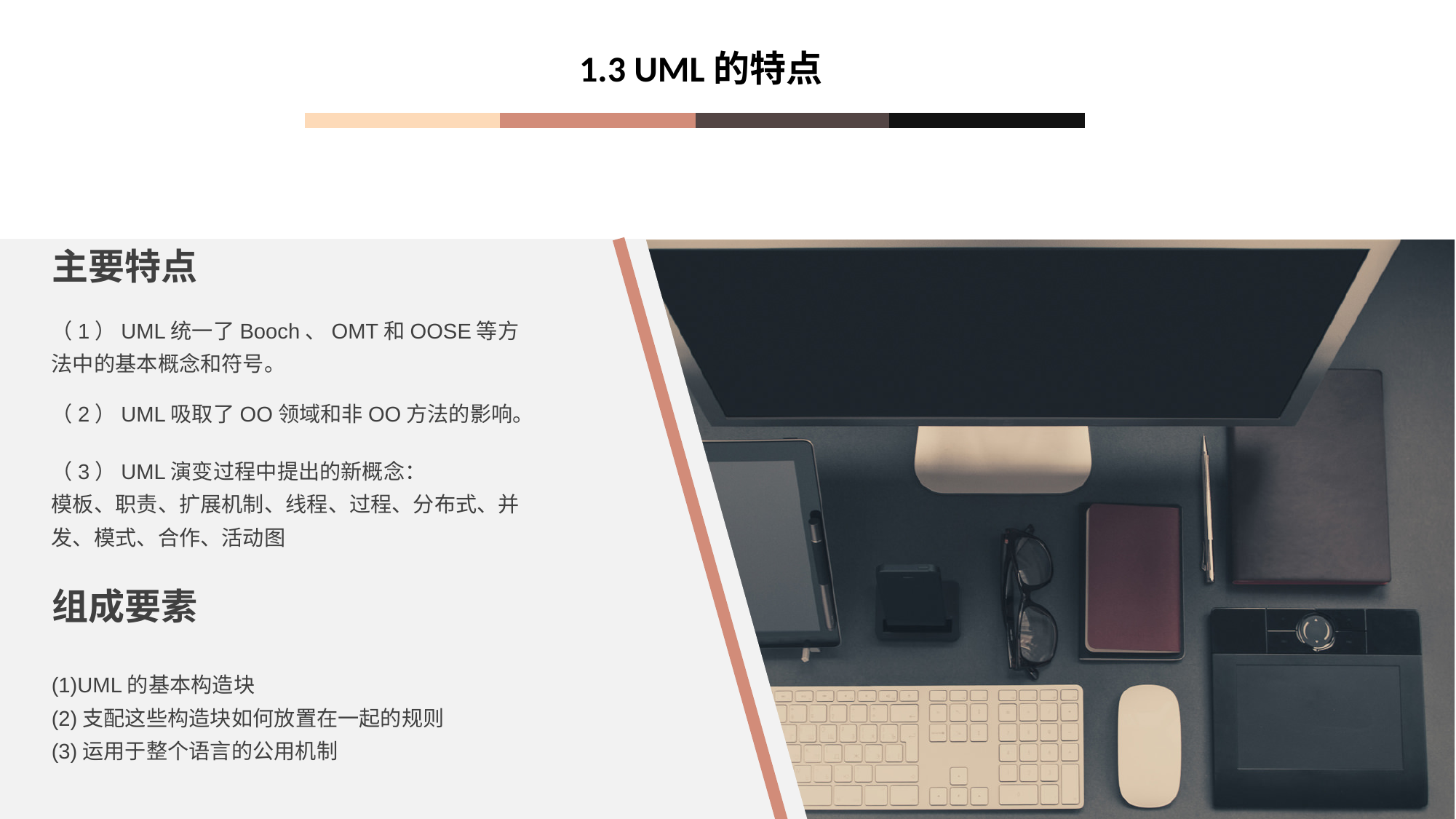

1.3 UML的特点
主要特点

（1）UML统一了Booch、OMT和OOSE等方法中的基本概念和符号。
（2）UML吸取了OO领域和非OO方法的影响。
（3）UML演变过程中提出的新概念：
模板、职责、扩展机制、线程、过程、分布式、并发、模式、合作、活动图
组成要素
(1)UML的基本构造块
(2)支配这些构造块如何放置在一起的规则
(3)运用于整个语言的公用机制